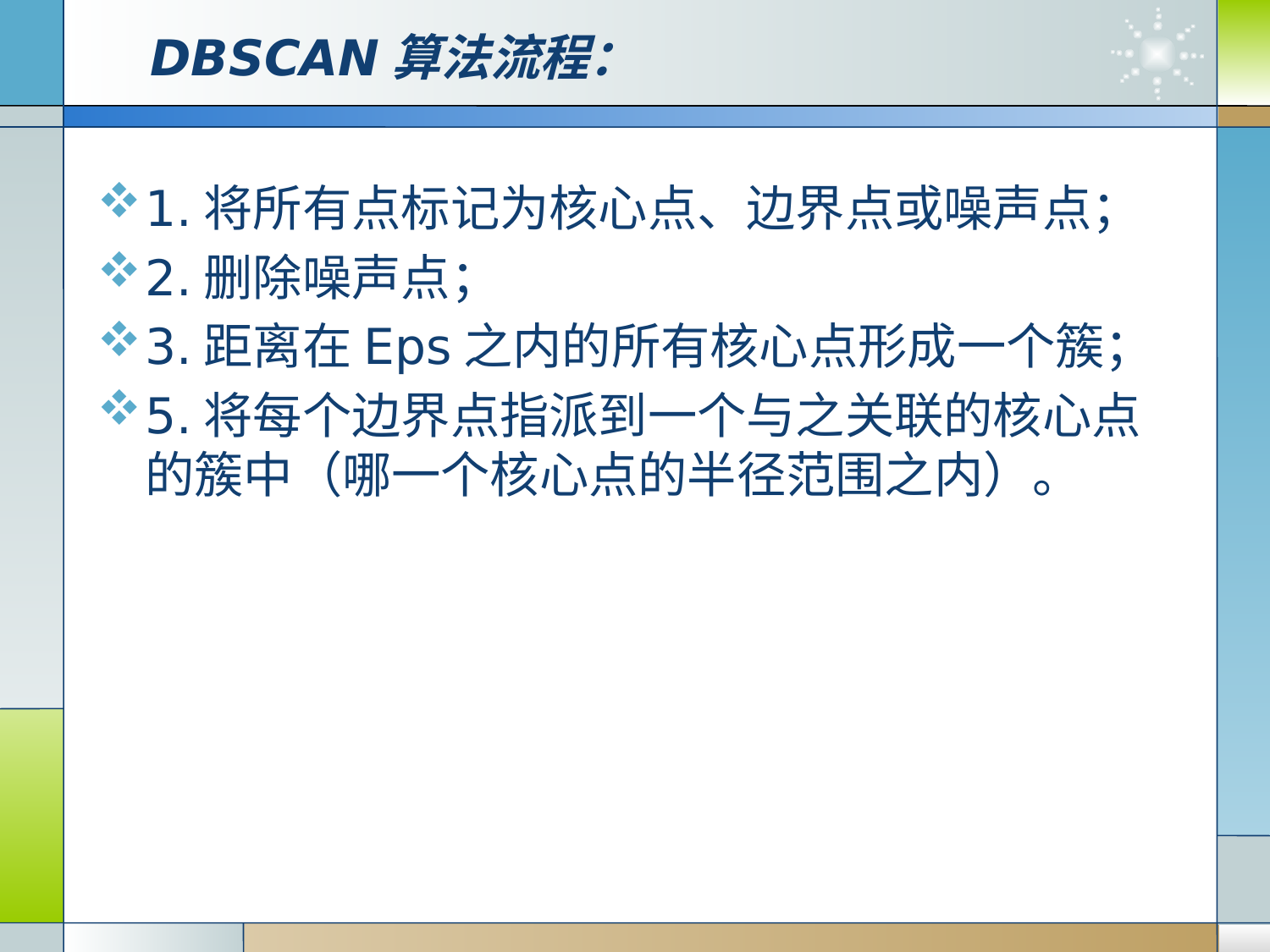

# DBSCAN算法流程：
1.将所有点标记为核心点、边界点或噪声点；
2.删除噪声点；
3.距离在Eps之内的所有核心点形成一个簇；
5.将每个边界点指派到一个与之关联的核心点的簇中（哪一个核心点的半径范围之内）。
18